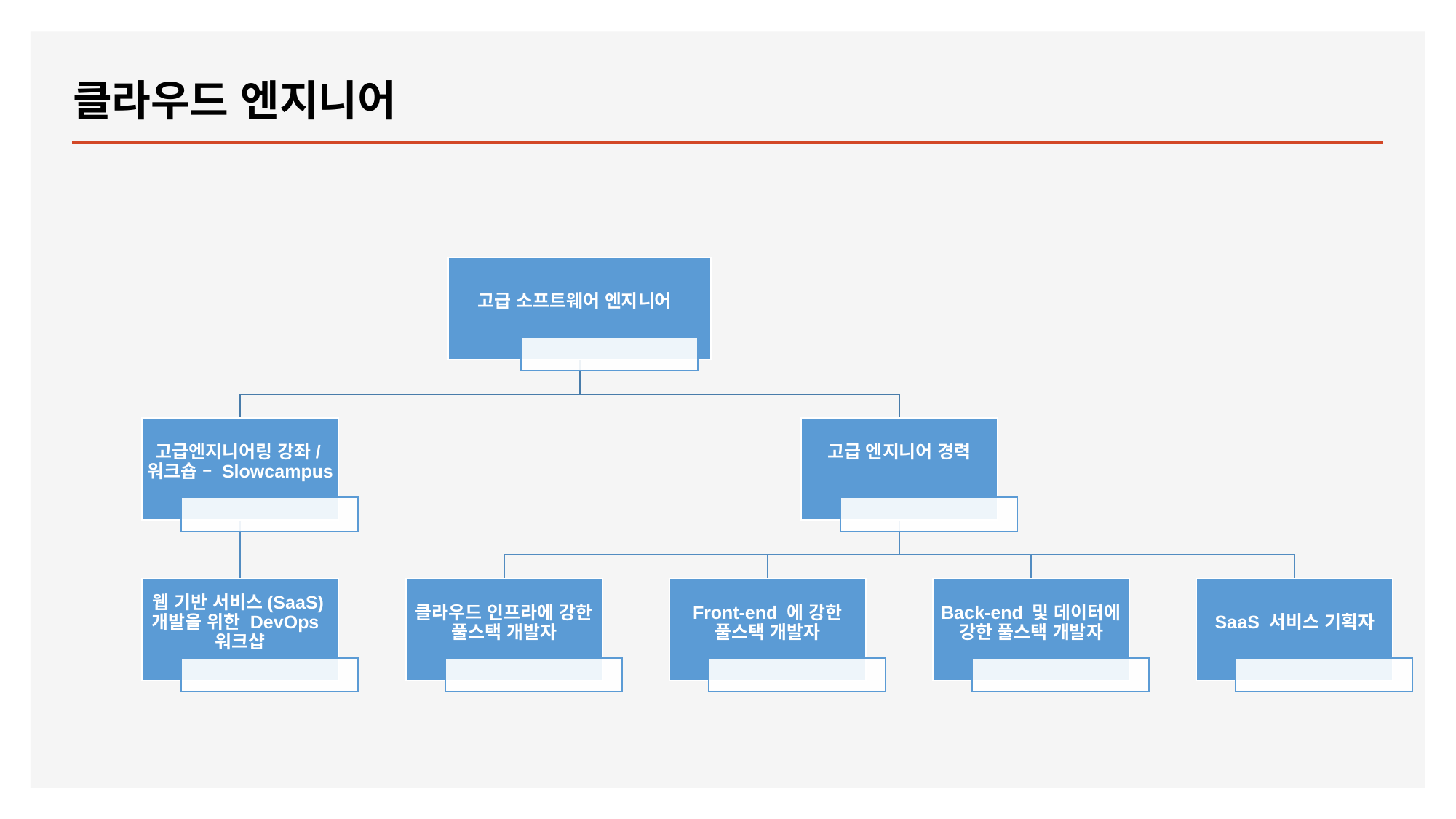

# 클라우드 엔지니어
고급 소프트웨어 엔지니어

고급엔지니어링 강좌/워크숍 – Slowcampus

웹 기반 서비스(SaaS)개발을 위한 DevOps 워크샵

고급 엔지니어 경력

클라우드 인프라에 강한 풀스택 개발자

Front-end 에 강한 풀스택 개발자

Back-end 및 데이터에 강한 풀스택 개발자

SaaS 서비스 기획자